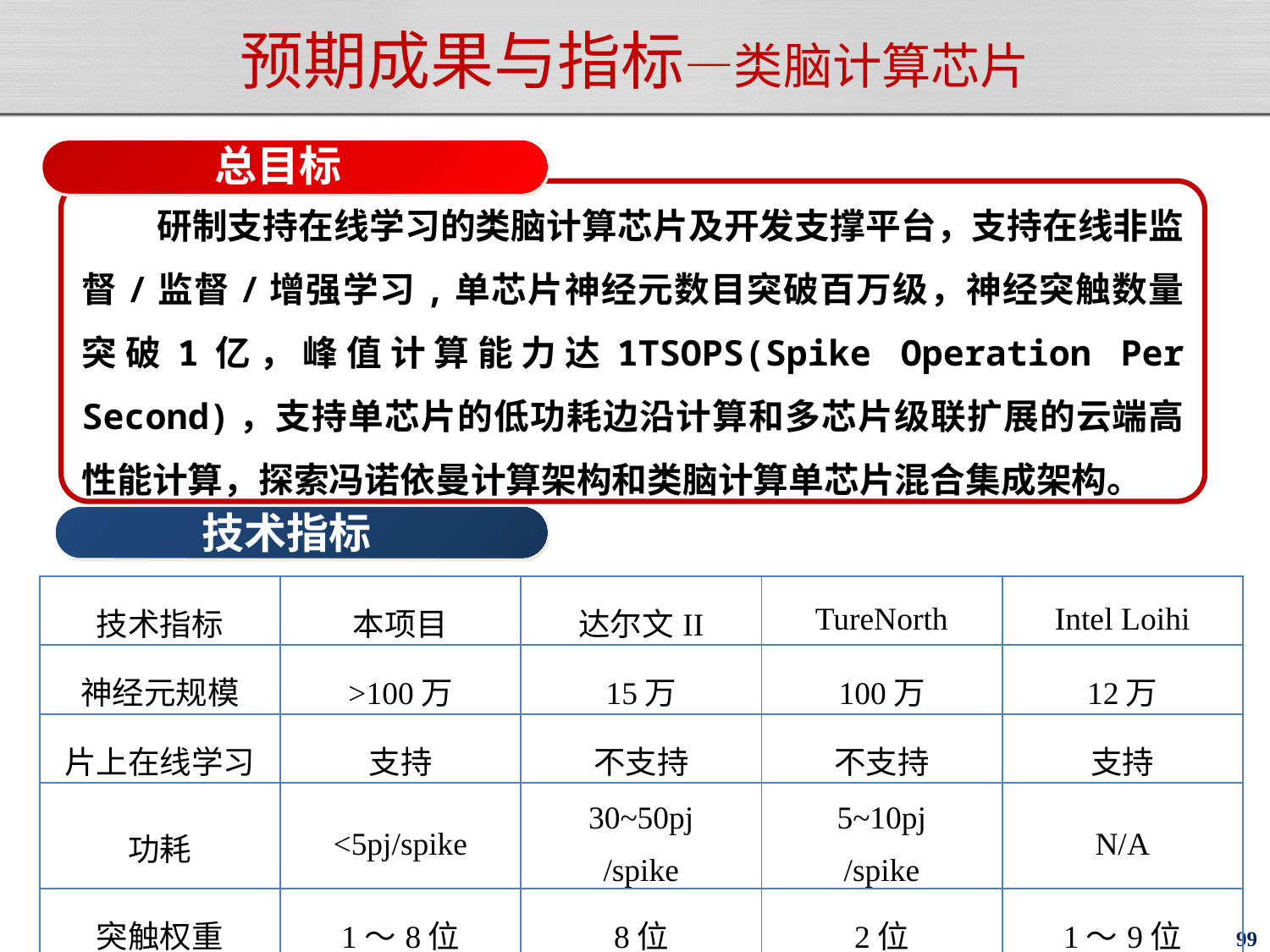

# 预期成果与指标—类脑计算芯片
总目标

研制支持在线学习的类脑计算芯片及开发支撑平台，支持在线非监督/监督/增强学习,单芯片神经元数目突破百万级，神经突触数量突破1亿，峰值计算能力达1TSOPS(Spike Operation Per Second)，支持单芯片的低功耗边沿计算和多芯片级联扩展的云端高性能计算，探索冯诺依曼计算架构和类脑计算单芯片混合集成架构。
技术指标

| 技术指标 | 本项目 | 达尔文II | TureNorth | Intel Loihi |
| --- | --- | --- | --- | --- |
| 神经元规模 | >100万 | 15万 | 100万 | 12万 |
| 片上在线学习 | 支持 | 不支持 | 不支持 | 支持 |
| 功耗 | <5pj/spike | 30~50pj /spike | 5~10pj /spike | N/A |
| 突触权重 | 1～8位 | 8位 | 2位 | 1～9位 |
99